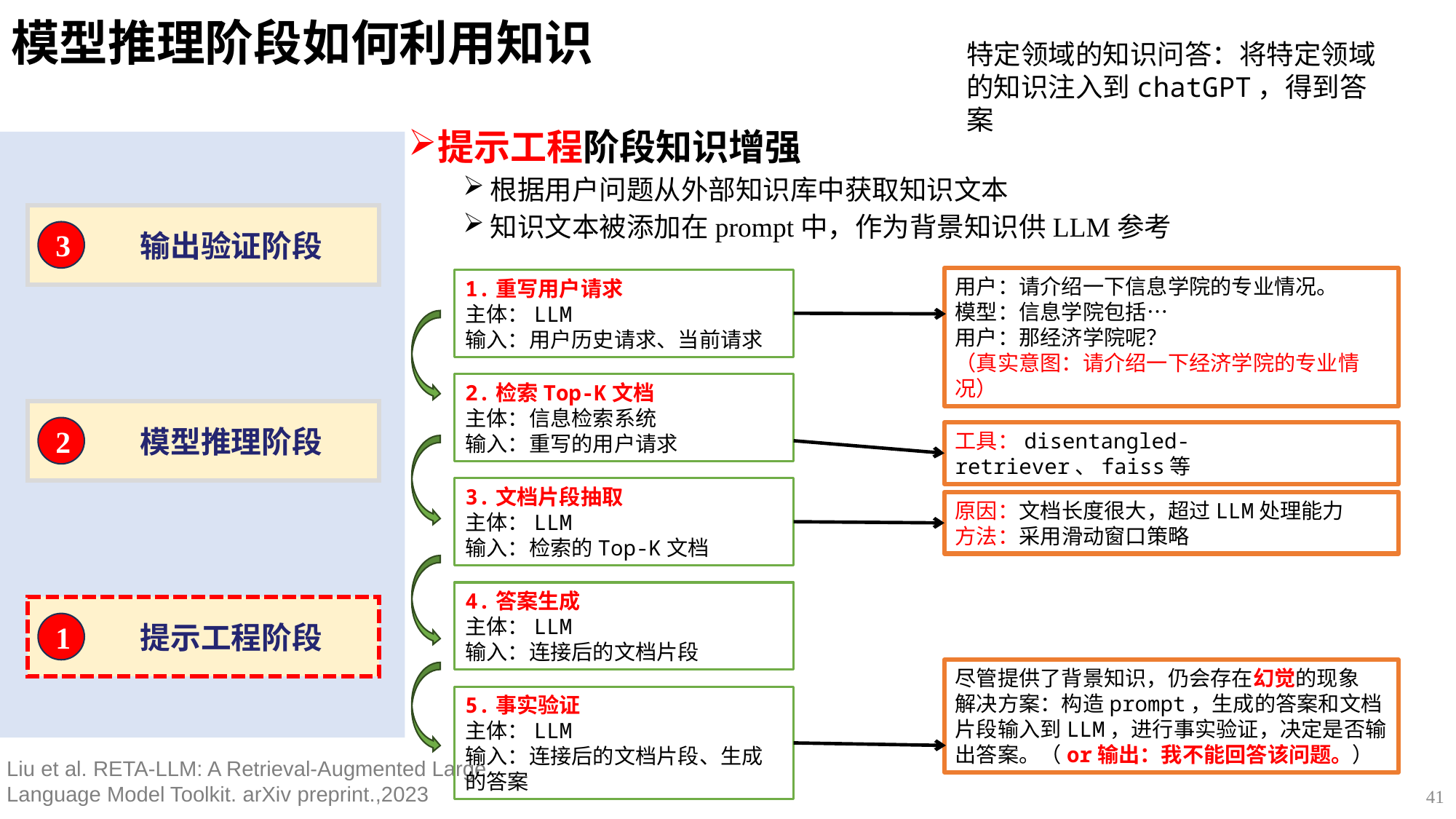

# 模型推理阶段如何利用知识
特定领域的知识问答：将特定领域的知识注入到chatGPT，得到答案
提示工程阶段知识增强
根据用户问题从外部知识库中获取知识文本
知识文本被添加在prompt中，作为背景知识供LLM参考

        输出验证阶段
3
用户：请介绍一下信息学院的专业情况。
模型：信息学院包括…
用户：那经济学院呢？
（真实意图：请介绍一下经济学院的专业情况）
1.重写用户请求
主体：LLM
输入：用户历史请求、当前请求

2.检索Top-K文档
主体：信息检索系统
输入：重写的用户请求

        模型推理阶段
2

工具：disentangled-retriever、faiss等

3.文档片段抽取
主体：LLM
输入：检索的Top-K文档
原因：文档长度很大，超过LLM处理能力
方法：采用滑动窗口策略

4.答案生成
主体：LLM
输入：连接后的文档片段
        提示工程阶段
1
尽管提供了背景知识，仍会存在幻觉的现象
解决方案：构造prompt，生成的答案和文档片段输入到LLM，进行事实验证，决定是否输出答案。（or输出：我不能回答该问题。）

5.事实验证
主体：LLM
输入：连接后的文档片段、生成的答案
Liu et al. RETA-LLM: A Retrieval-Augmented Large Language Model Toolkit. arXiv preprint.,2023
41